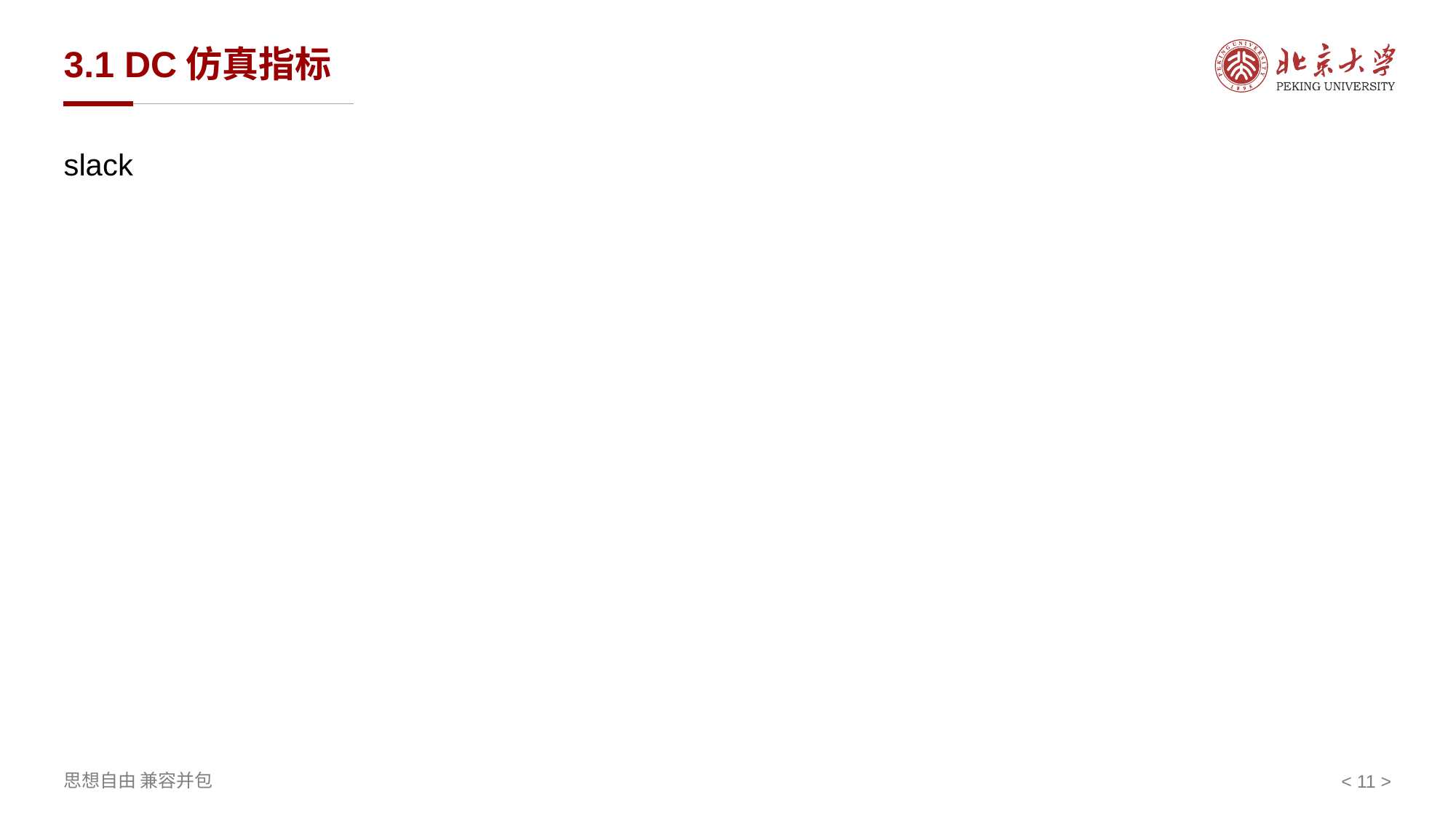

# 3.1 DC仿真指标
slack
< 11 >